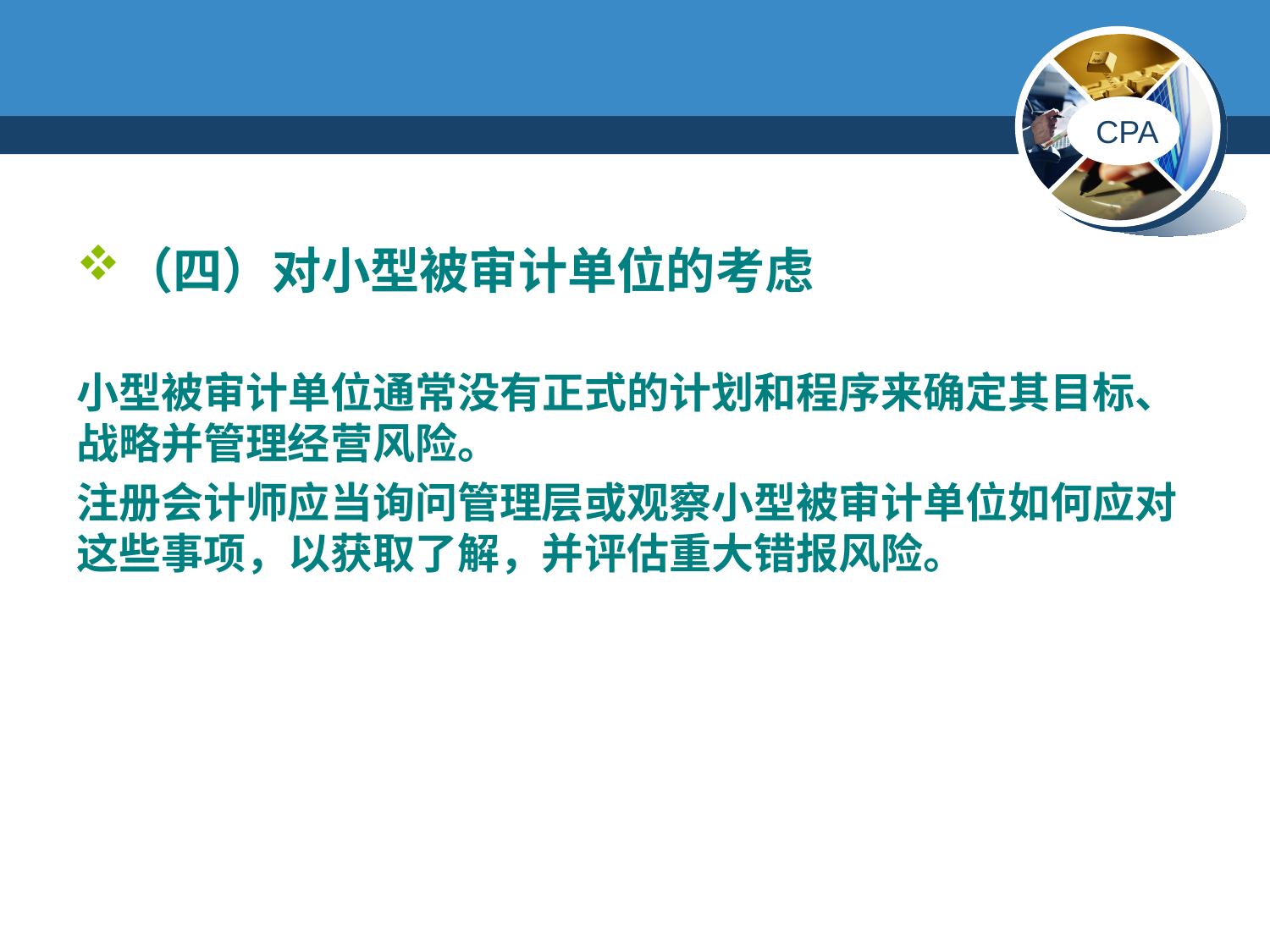

#

（四）对小型被审计单位的考虑

小型被审计单位通常没有正式的计划和程序来确定其目标、战略并管理经营风险。
注册会计师应当询问管理层或观察小型被审计单位如何应对这些事项，以获取了解，并评估重大错报风险。